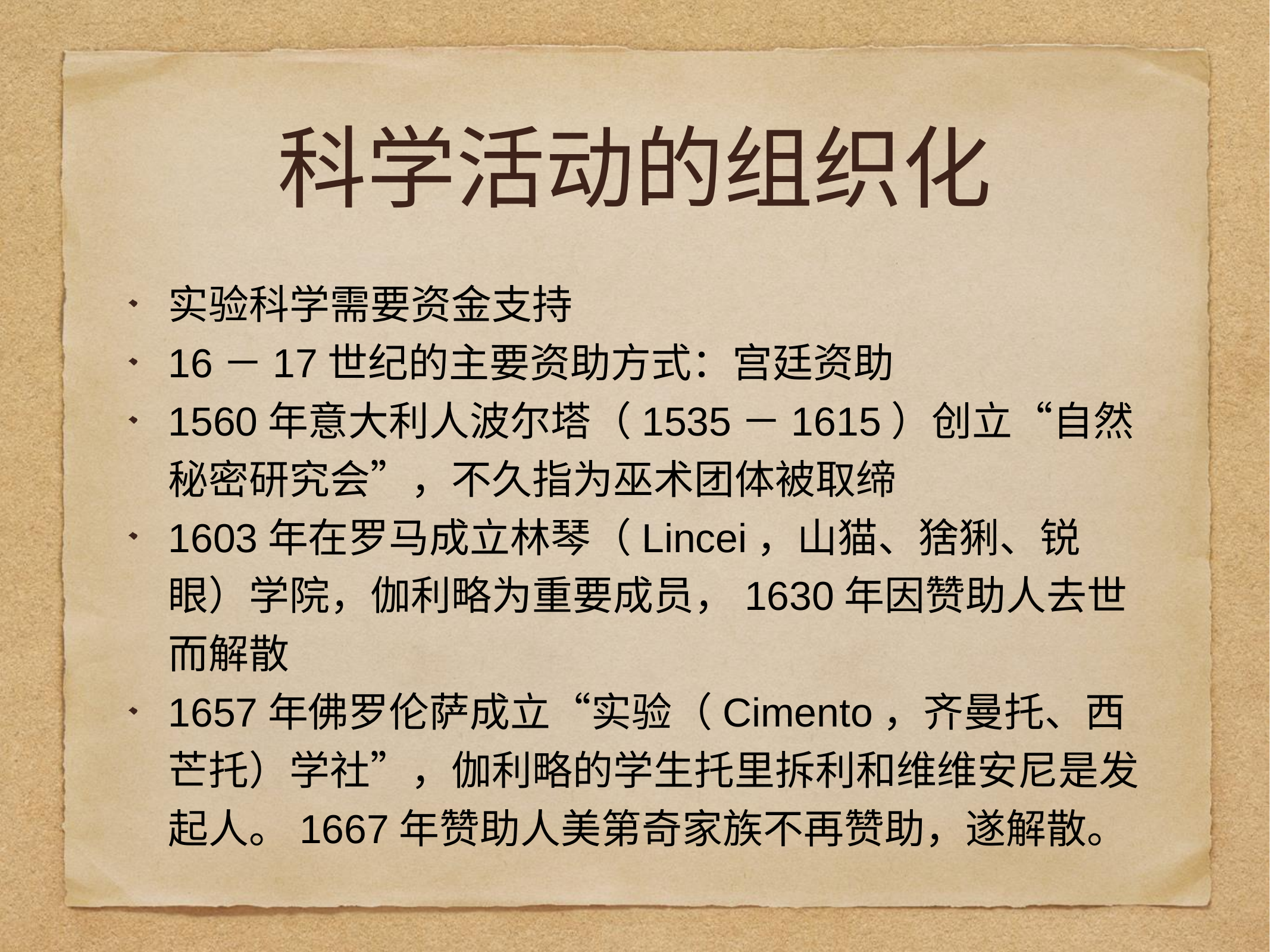

# 科学活动的组织化
实验科学需要资金支持
16－17世纪的主要资助方式：宫廷资助
1560年意大利人波尔塔（1535－1615）创立“自然秘密研究会”，不久指为巫术团体被取缔
1603年在罗马成立林琴（Lincei，山猫、猞猁、锐眼）学院，伽利略为重要成员，1630年因赞助人去世而解散
1657年佛罗伦萨成立“实验（Cimento，齐曼托、西芒托）学社”，伽利略的学生托里拆利和维维安尼是发起人。1667年赞助人美第奇家族不再赞助，遂解散。